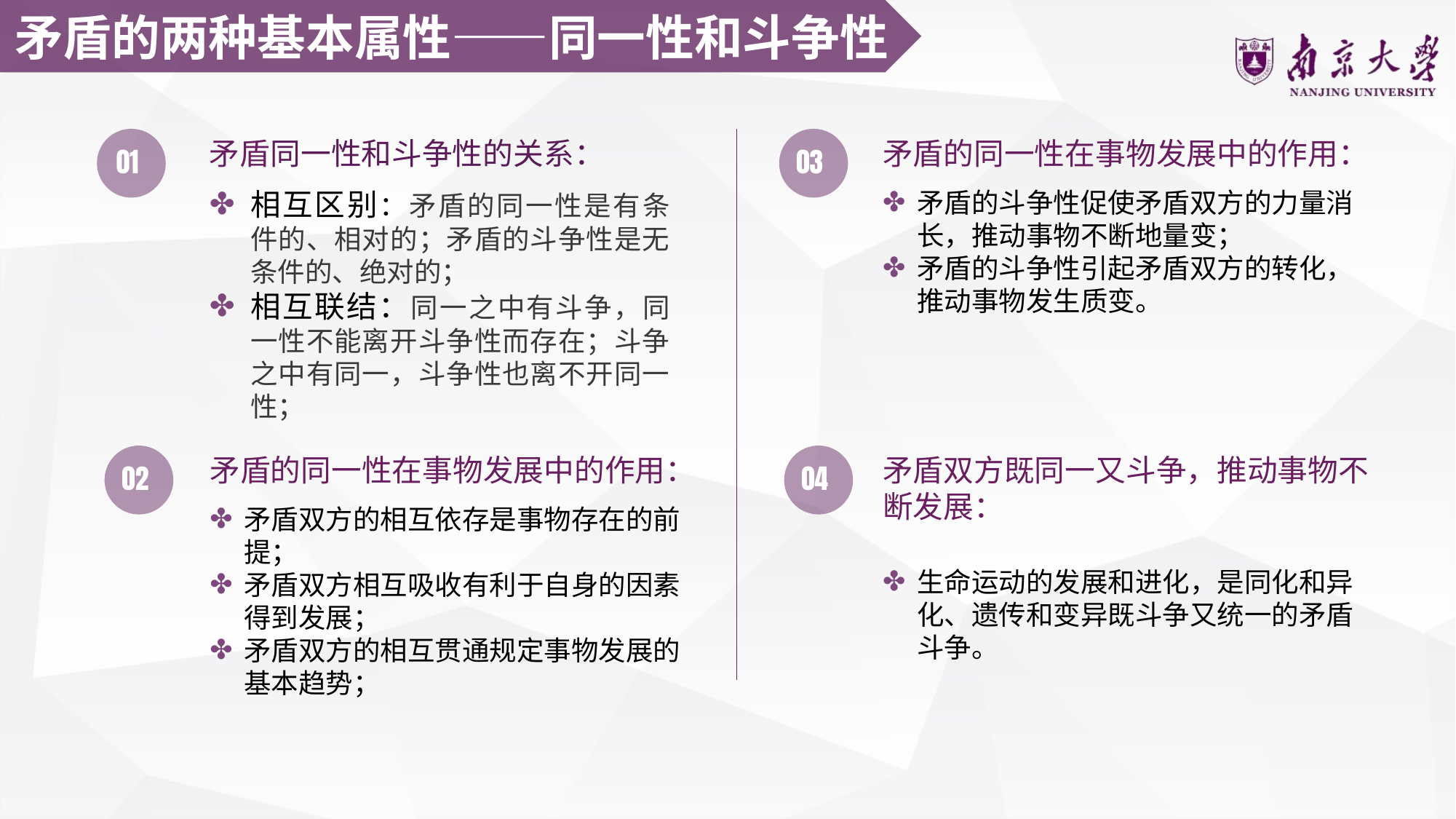

矛盾的两种基本属性——同一性和斗争性

01
矛盾同一性和斗争性的关系：
相互区别：矛盾的同一性是有条件的、相对的；矛盾的斗争性是无条件的、绝对的；
相互联结：同一之中有斗争，同一性不能离开斗争性而存在；斗争之中有同一，斗争性也离不开同一性；

03
矛盾的同一性在事物发展中的作用：
矛盾的斗争性促使矛盾双方的力量消长，推动事物不断地量变；
矛盾的斗争性引起矛盾双方的转化，推动事物发生质变。

02
矛盾的同一性在事物发展中的作用：
矛盾双方的相互依存是事物存在的前提；
矛盾双方相互吸收有利于自身的因素得到发展；
矛盾双方的相互贯通规定事物发展的基本趋势；

04
矛盾双方既同一又斗争，推动事物不断发展：
生命运动的发展和进化，是同化和异化、遗传和变异既斗争又统一的矛盾斗争。